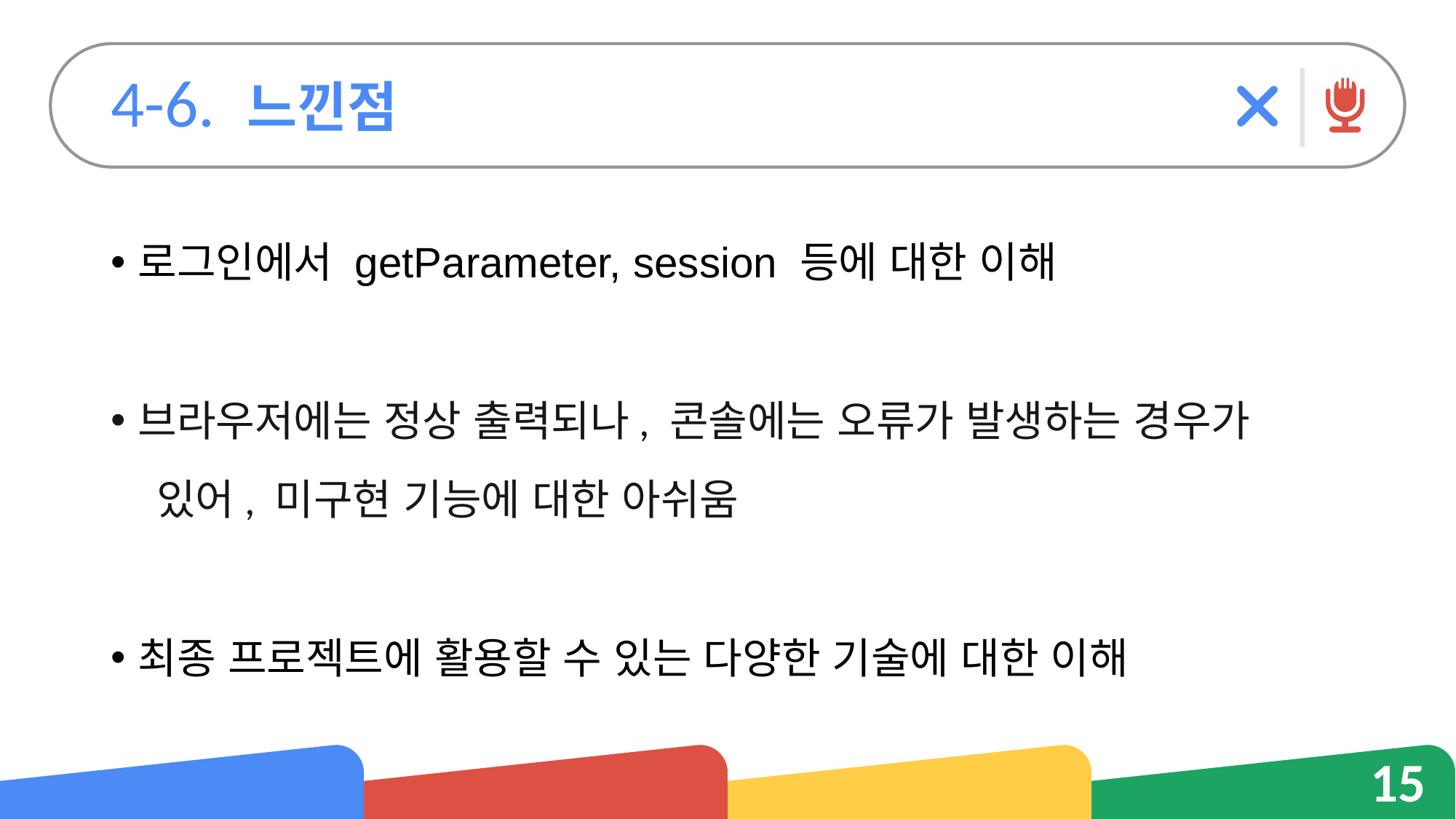

4-6. 느낀점
로그인에서 getParameter, session 등에 대한 이해

브라우저에는 정상 출력되나, 콘솔에는 오류가 발생하는 경우가
   있어, 미구현 기능에 대한 아쉬움

최종 프로젝트에 활용할 수 있는 다양한 기술에 대한 이해
15